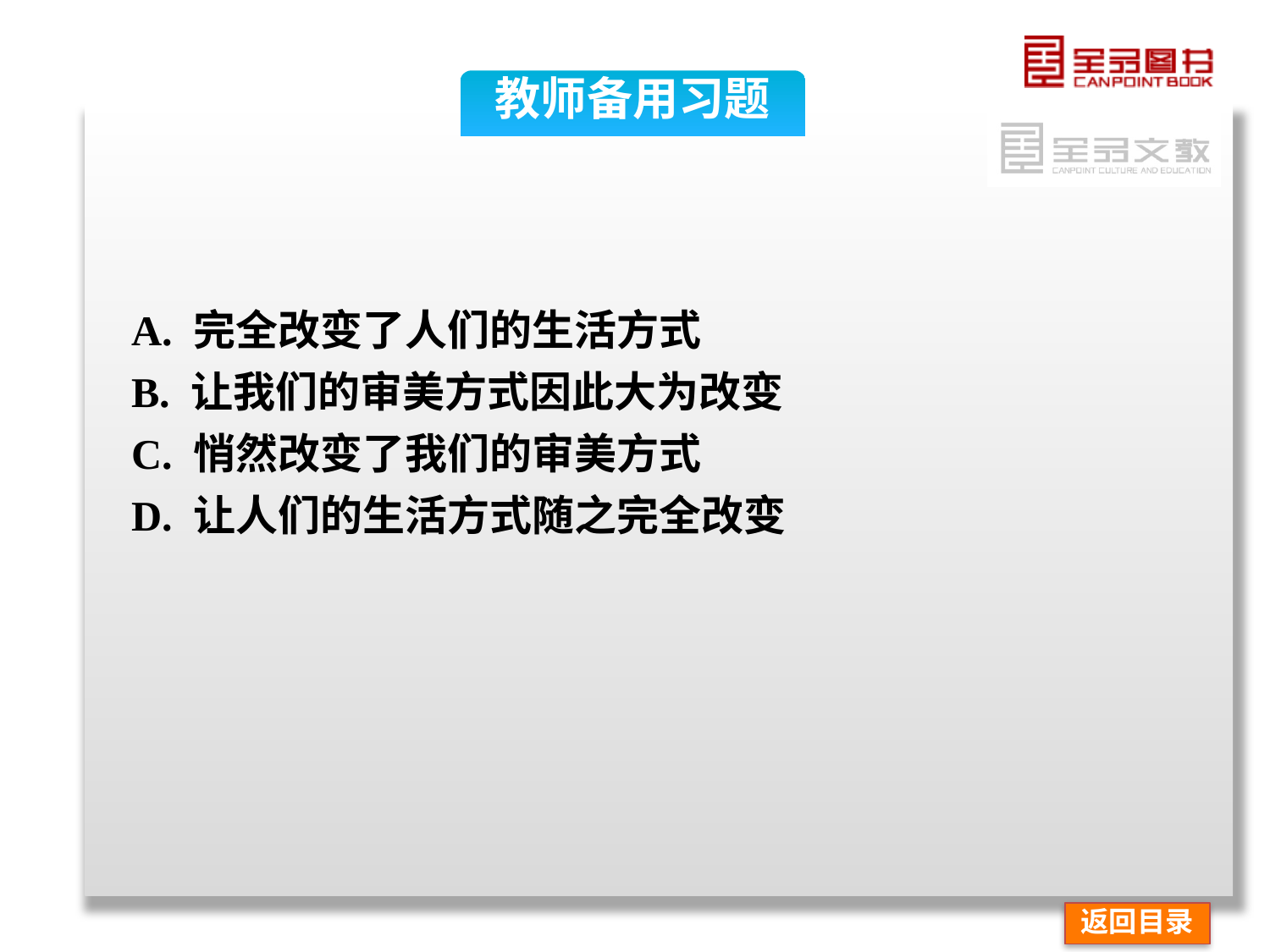

教师备用习题
A. 完全改变了人们的生活方式
B. 让我们的审美方式因此大为改变
C. 悄然改变了我们的审美方式
D. 让人们的生活方式随之完全改变
返回目录